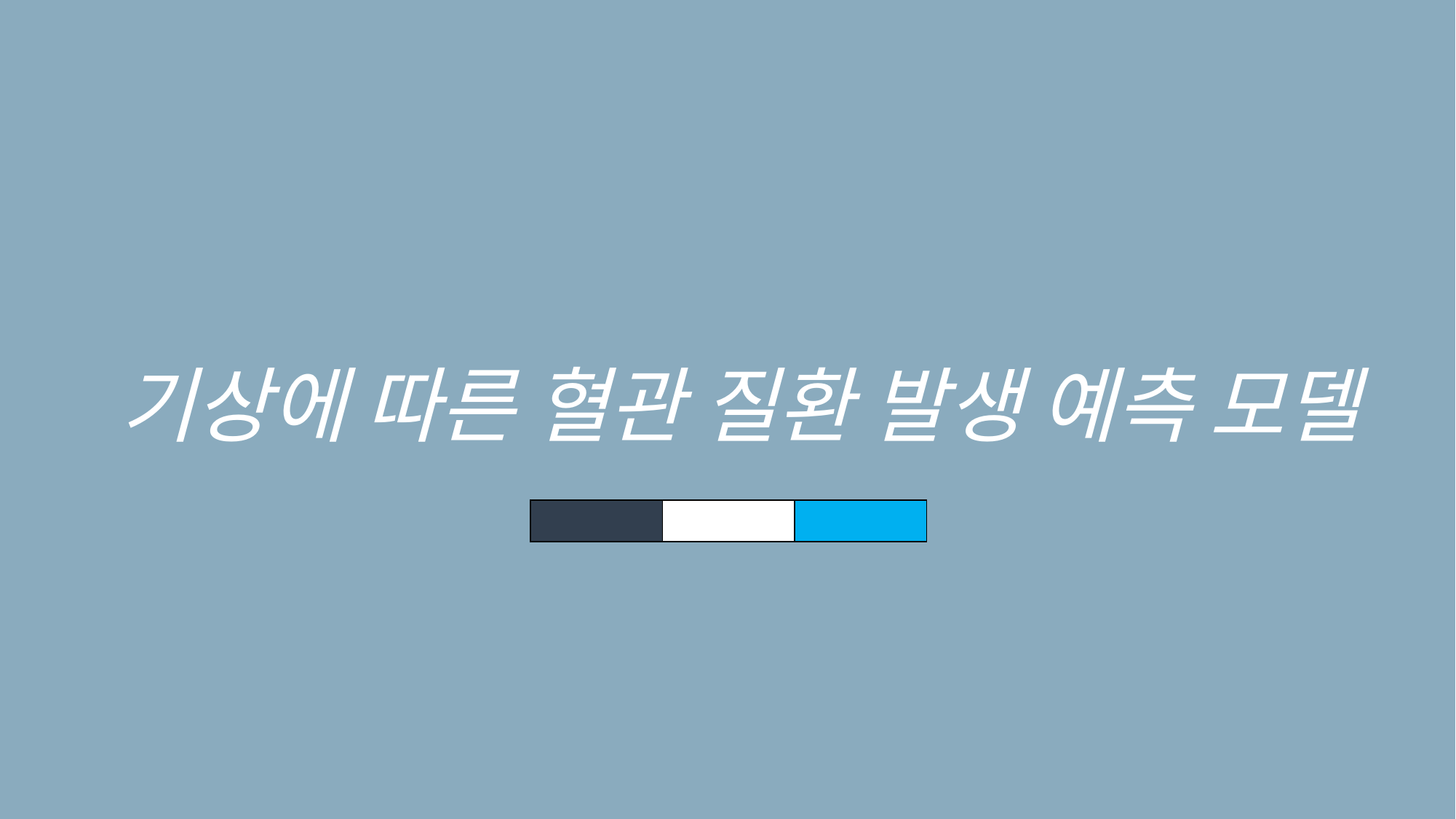

기상에 따른 혈관 질환 발생 예측 모델
|  |  |  |
| --- | --- | --- |